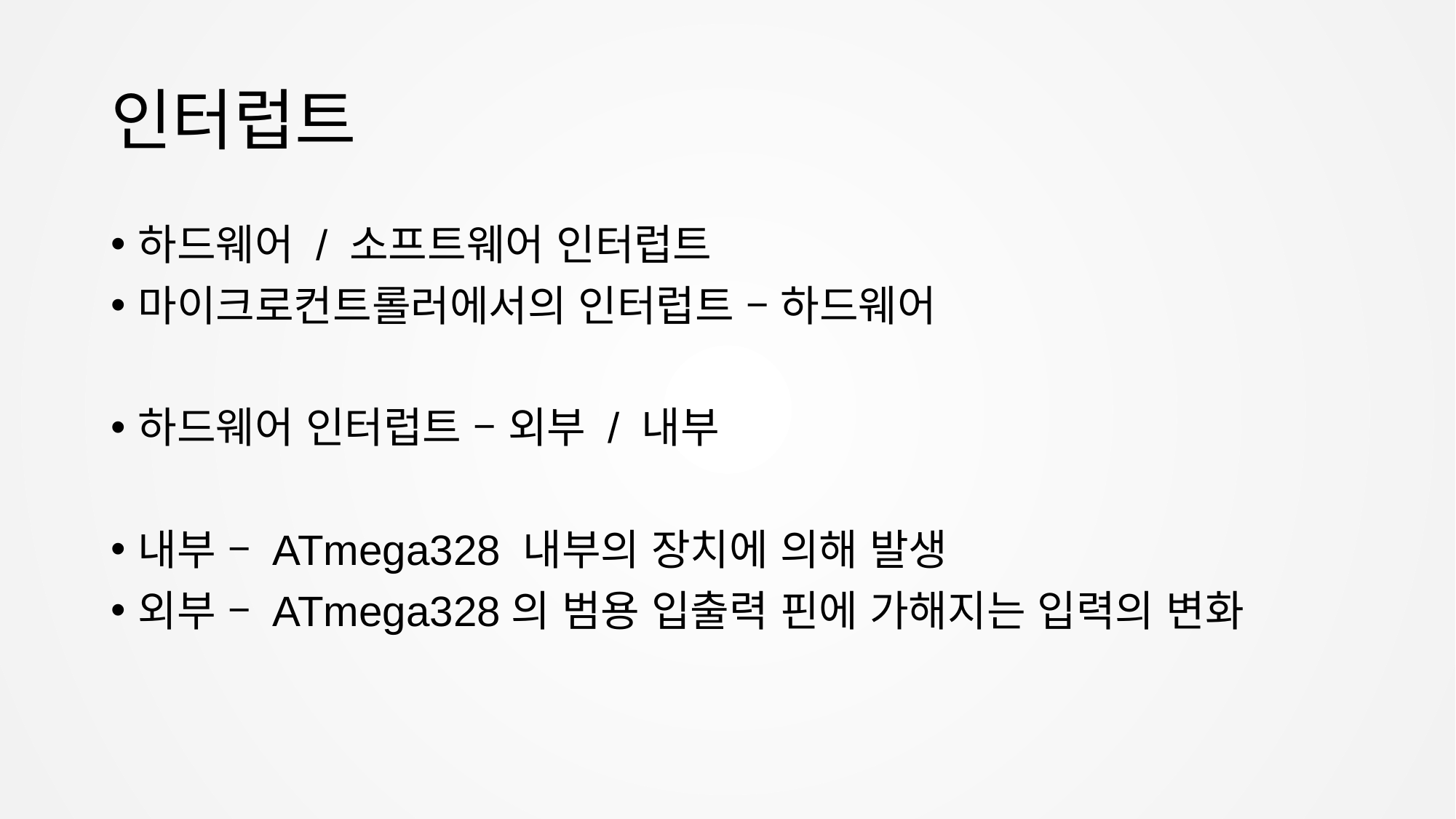

# 인터럽트
하드웨어 / 소프트웨어 인터럽트
마이크로컨트롤러에서의 인터럽트 – 하드웨어

하드웨어 인터럽트 – 외부 / 내부

내부 – ATmega328 내부의 장치에 의해 발생
외부 – ATmega328의 범용 입출력 핀에 가해지는 입력의 변화